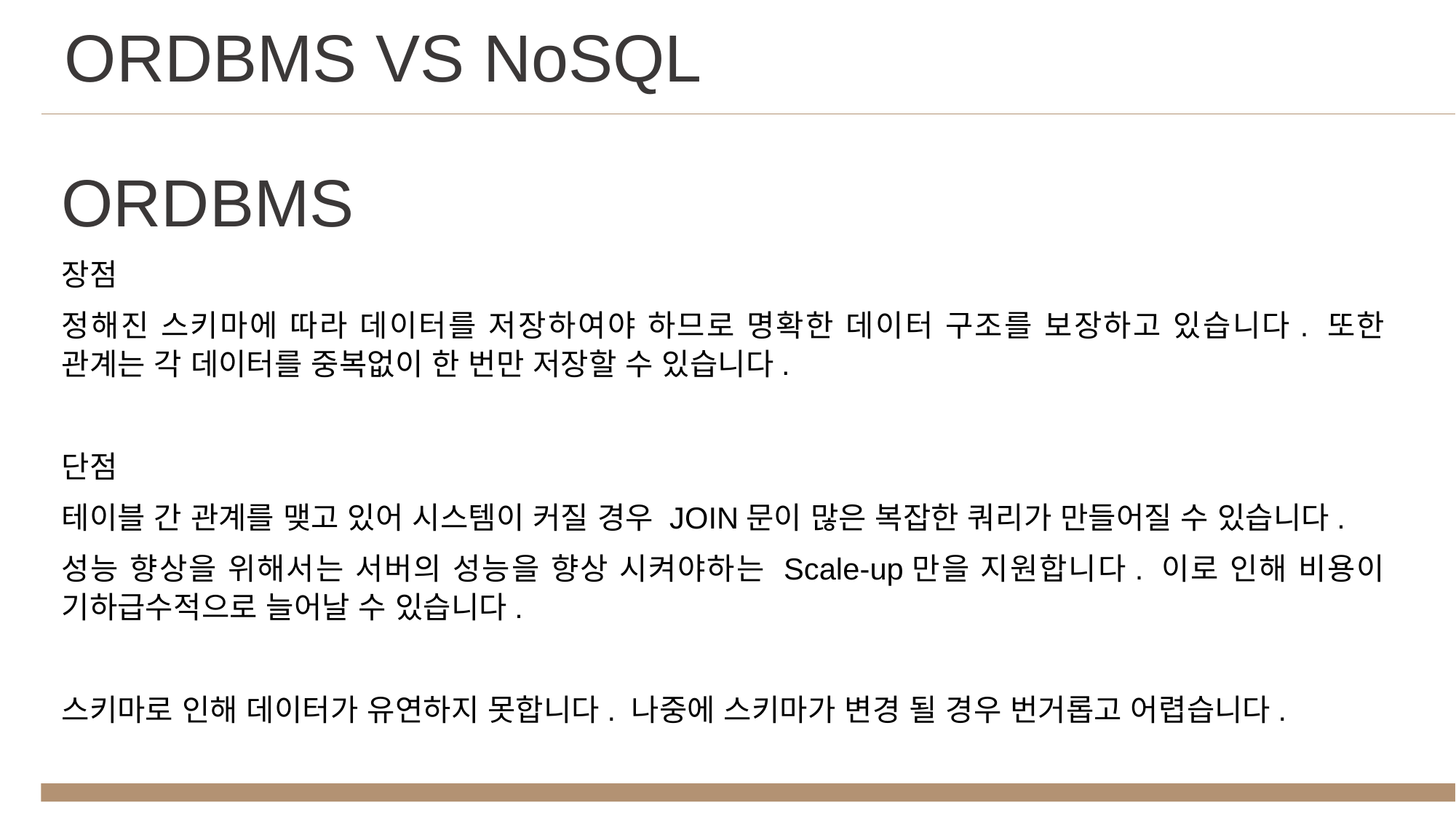

ORDBMS VS NoSQL
ORDBMS
장점
정해진 스키마에 따라 데이터를 저장하여야 하므로 명확한 데이터 구조를 보장하고 있습니다. 또한 관계는 각 데이터를 중복없이 한 번만 저장할 수 있습니다.

단점
테이블 간 관계를 맺고 있어 시스템이 커질 경우 JOIN문이 많은 복잡한 쿼리가 만들어질 수 있습니다.
성능 향상을 위해서는 서버의 성능을 향상 시켜야하는 Scale-up만을 지원합니다. 이로 인해 비용이 기하급수적으로 늘어날 수 있습니다.

스키마로 인해 데이터가 유연하지 못합니다. 나중에 스키마가 변경 될 경우 번거롭고 어렵습니다.